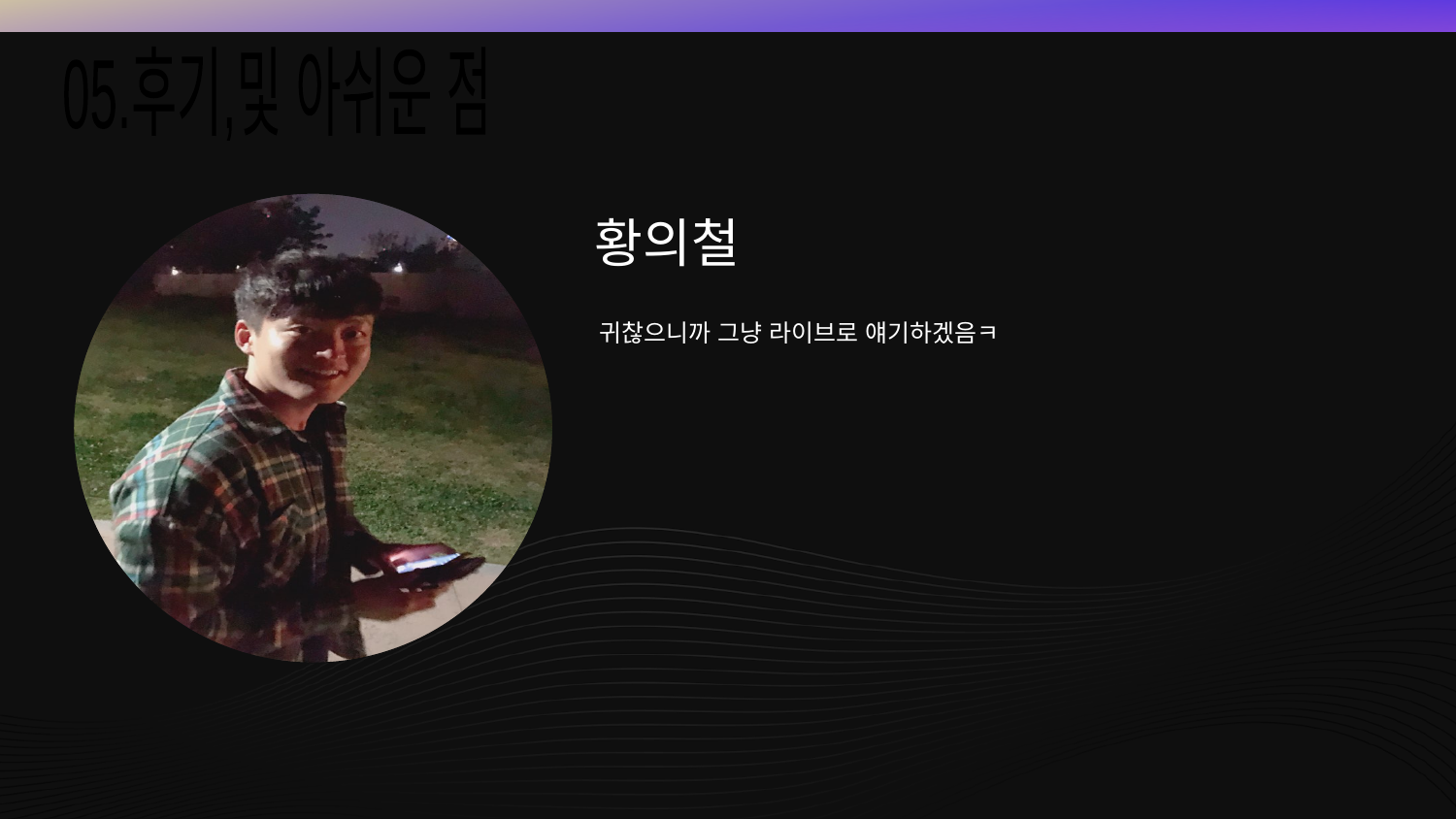

05.후기,및 아쉬운 점

황의철
귀찮으니까 그냥 라이브로 얘기하겠음ㅋ